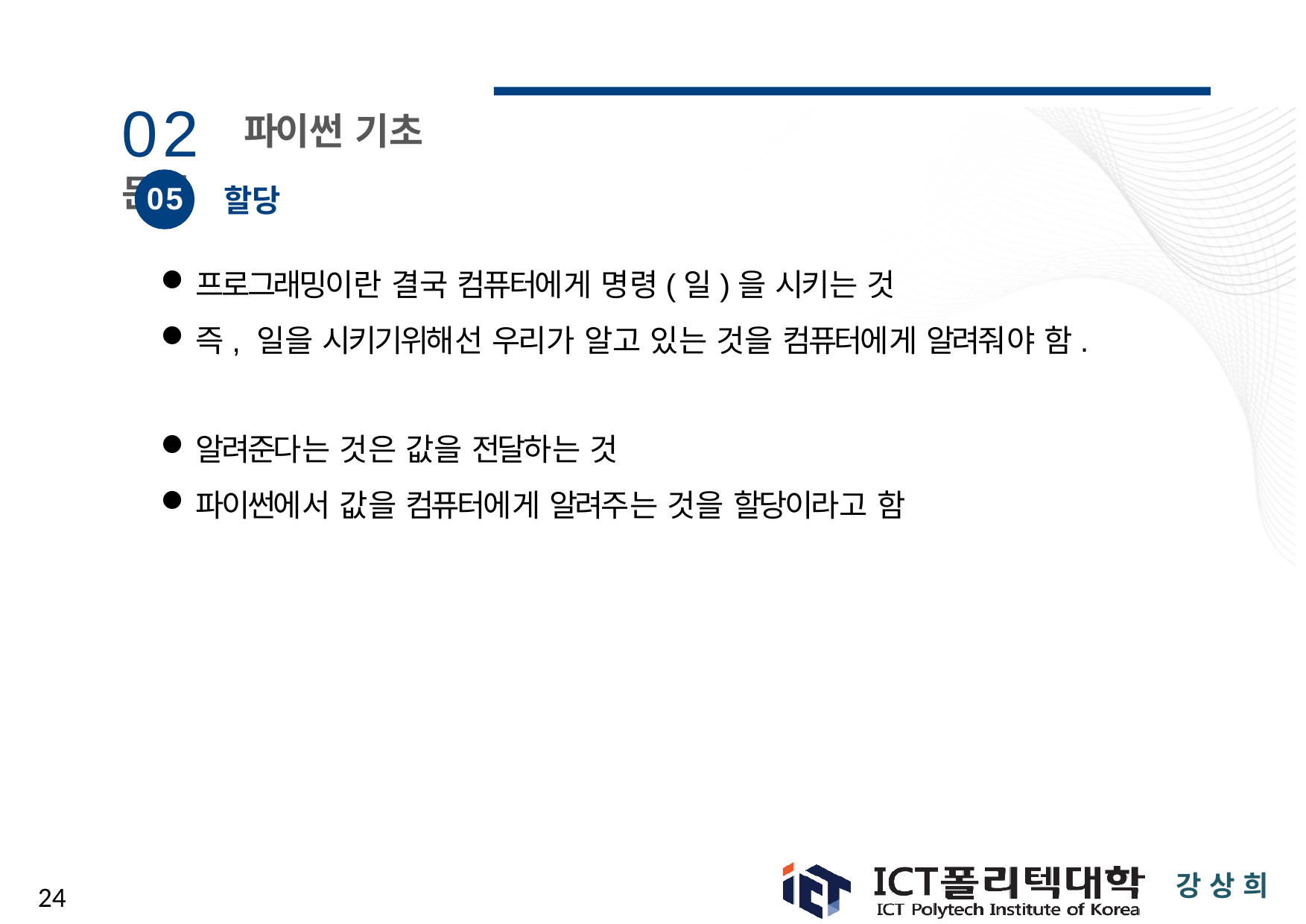

# 02 파이썬 기초 문형

05
할당
프로그래밍이란 결국 컴퓨터에게 명령(일)을 시키는 것
즉, 일을 시키기위해선 우리가 알고 있는 것을 컴퓨터에게 알려줘야 함.

알려준다는 것은 값을 전달하는 것
파이썬에서 값을 컴퓨터에게 알려주는 것을 할당이라고 함